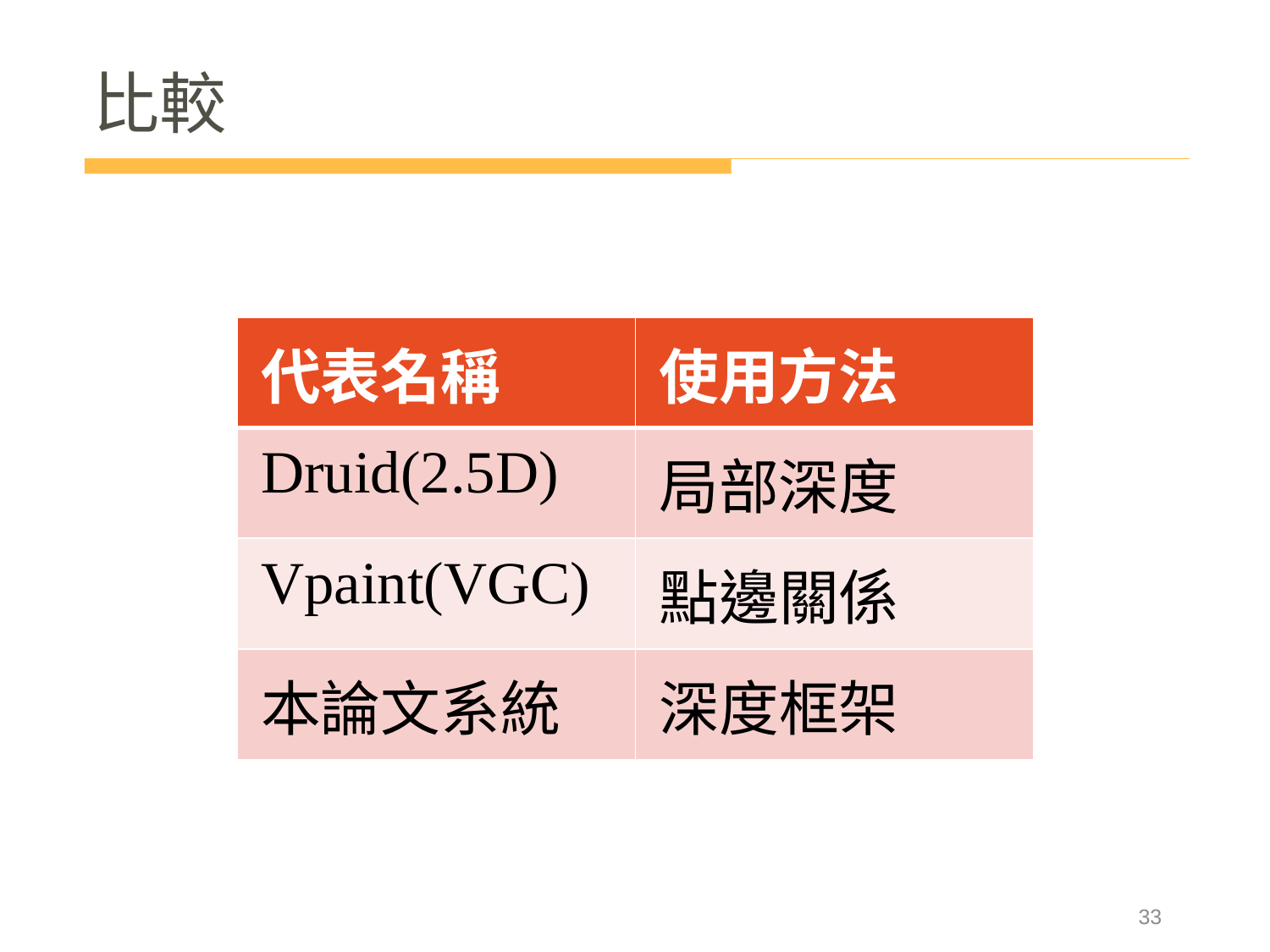

# 比較
| 代表名稱 | 使用方法 |
| --- | --- |
| Druid(2.5D) | 局部深度 |
| Vpaint(VGC) | 點邊關係 |
| 本論文系統 | 深度框架 |
33